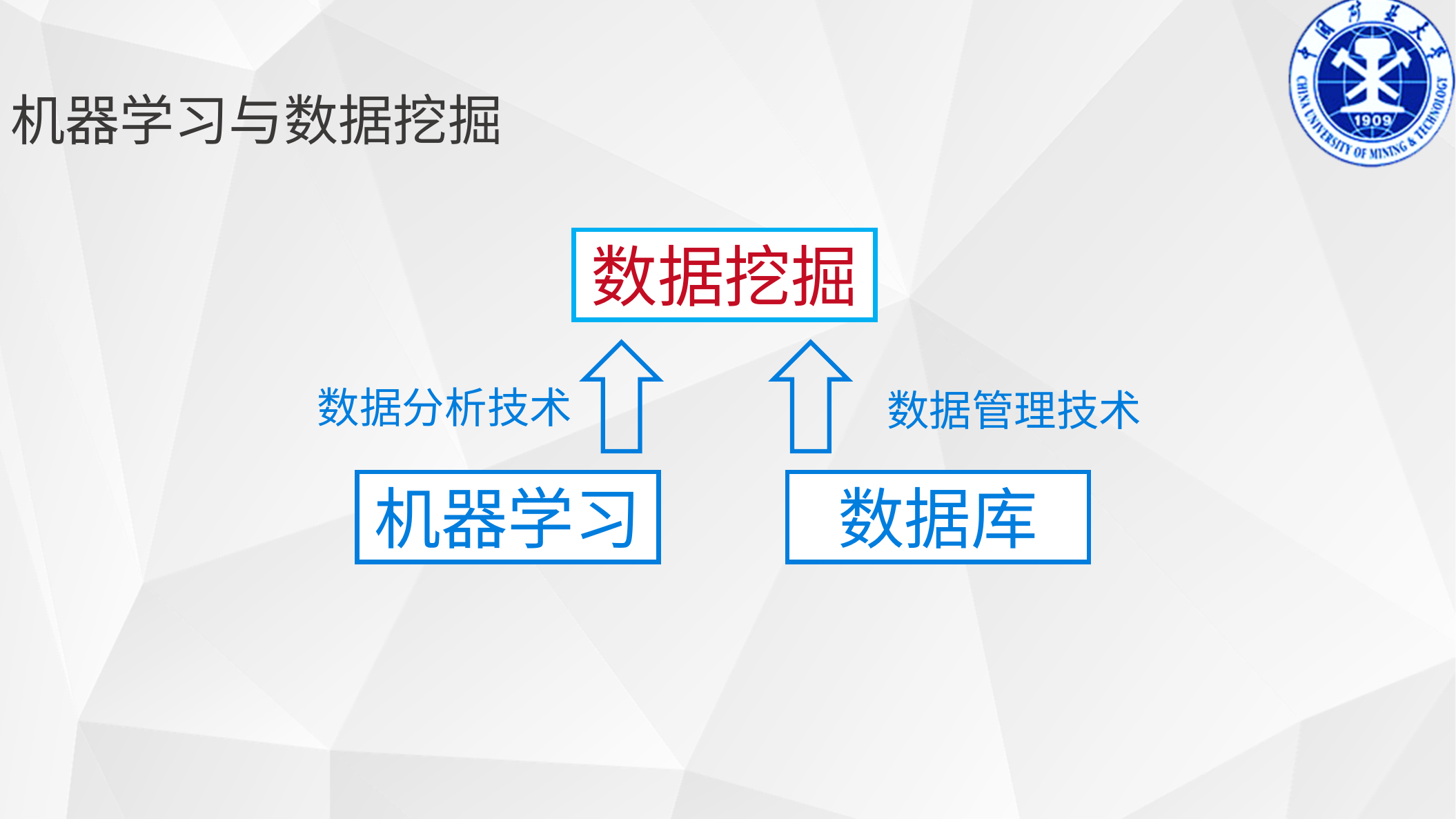

机器学习与数据挖掘
数据挖掘

数据分析技术
数据管理技术
机器学习
数据库